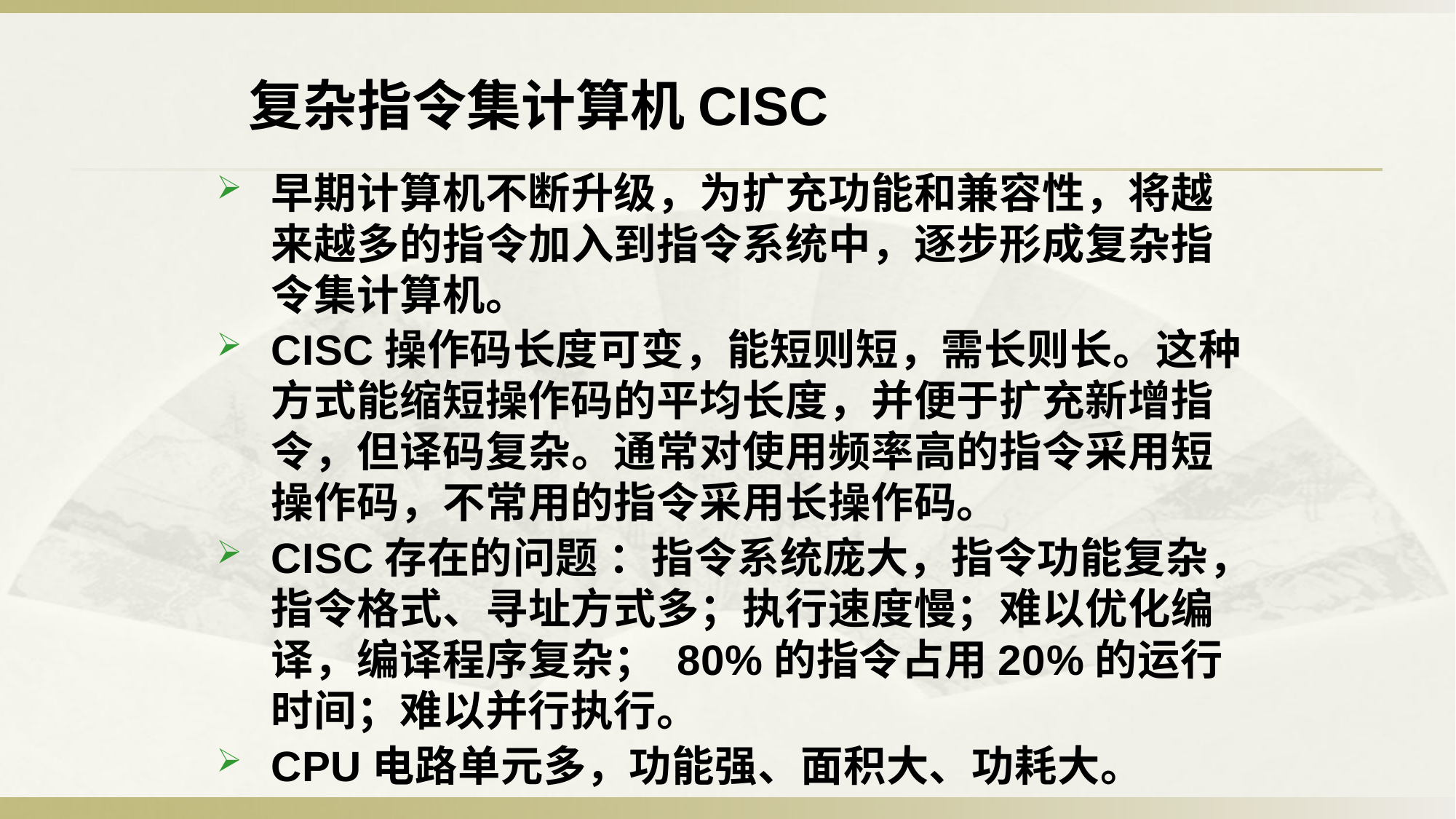

复杂指令集计算机CISC
早期计算机不断升级，为扩充功能和兼容性，将越来越多的指令加入到指令系统中，逐步形成复杂指令集计算机。
CISC操作码长度可变，能短则短，需长则长。这种方式能缩短操作码的平均长度，并便于扩充新增指令，但译码复杂。通常对使用频率高的指令采用短操作码，不常用的指令采用长操作码。
CISC存在的问题 ：指令系统庞大，指令功能复杂，指令格式、寻址方式多；执行速度慢；难以优化编译，编译程序复杂； 80%的指令占用20%的运行时间；难以并行执行。
CPU电路单元多，功能强、面积大、功耗大。